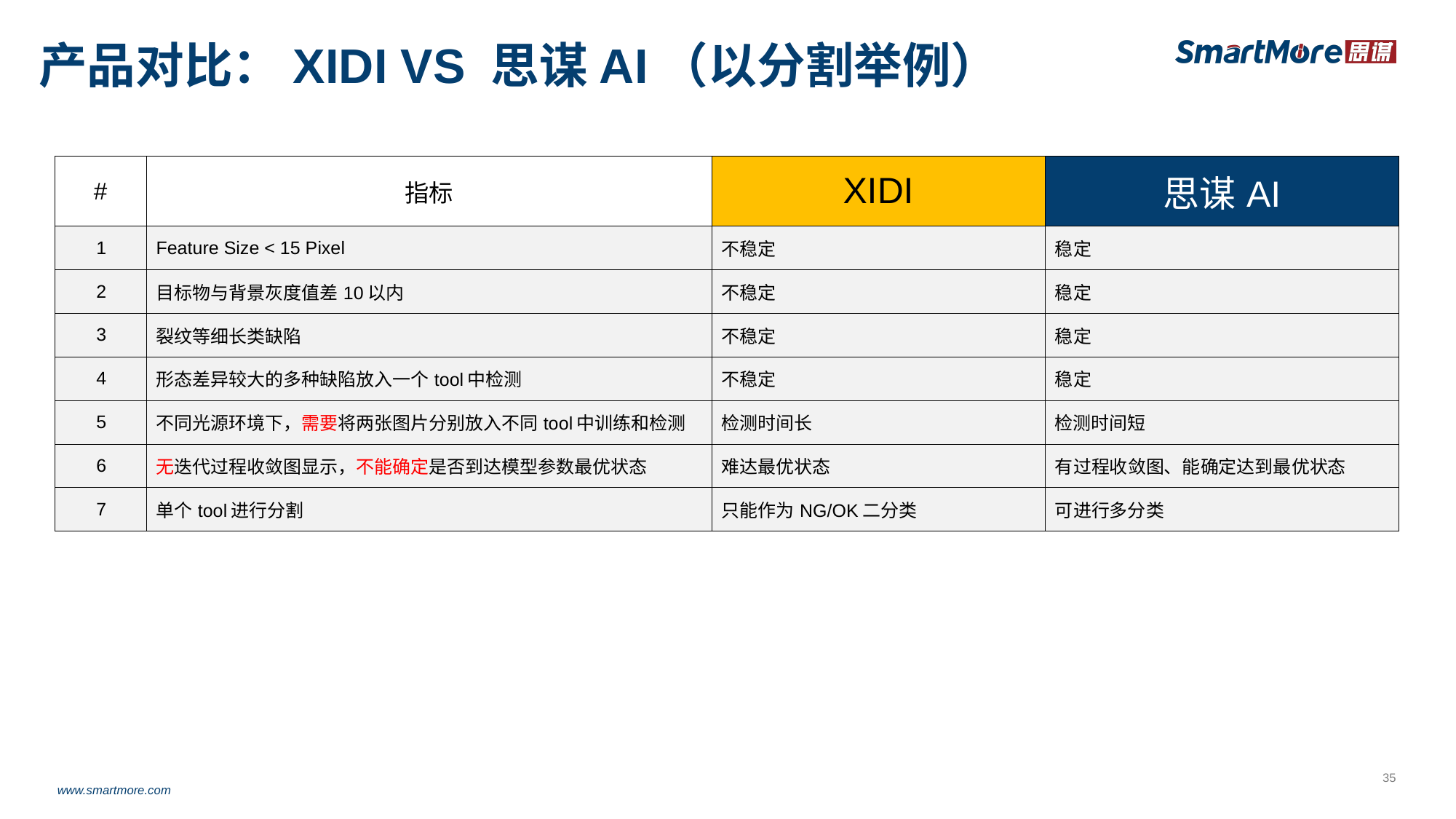

# 产品对比：XIDI VS 思谋AI（以分割举例）
| # | 指标 | XIDI | 思谋AI |
| --- | --- | --- | --- |
| 1 | Feature Size < 15 Pixel | 不稳定 | 稳定 |
| 2 | 目标物与背景灰度值差10以内 | 不稳定 | 稳定 |
| 3 | 裂纹等细长类缺陷 | 不稳定 | 稳定 |
| 4 | 形态差异较大的多种缺陷放入一个tool中检测 | 不稳定 | 稳定 |
| 5 | 不同光源环境下，需要将两张图片分别放入不同tool中训练和检测 | 检测时间长 | 检测时间短 |
| 6 | 无迭代过程收敛图显示，不能确定是否到达模型参数最优状态 | 难达最优状态 | 有过程收敛图、能确定达到最优状态 |
| 7 | 单个tool进行分割 | 只能作为NG/OK二分类 | 可进行多分类 |